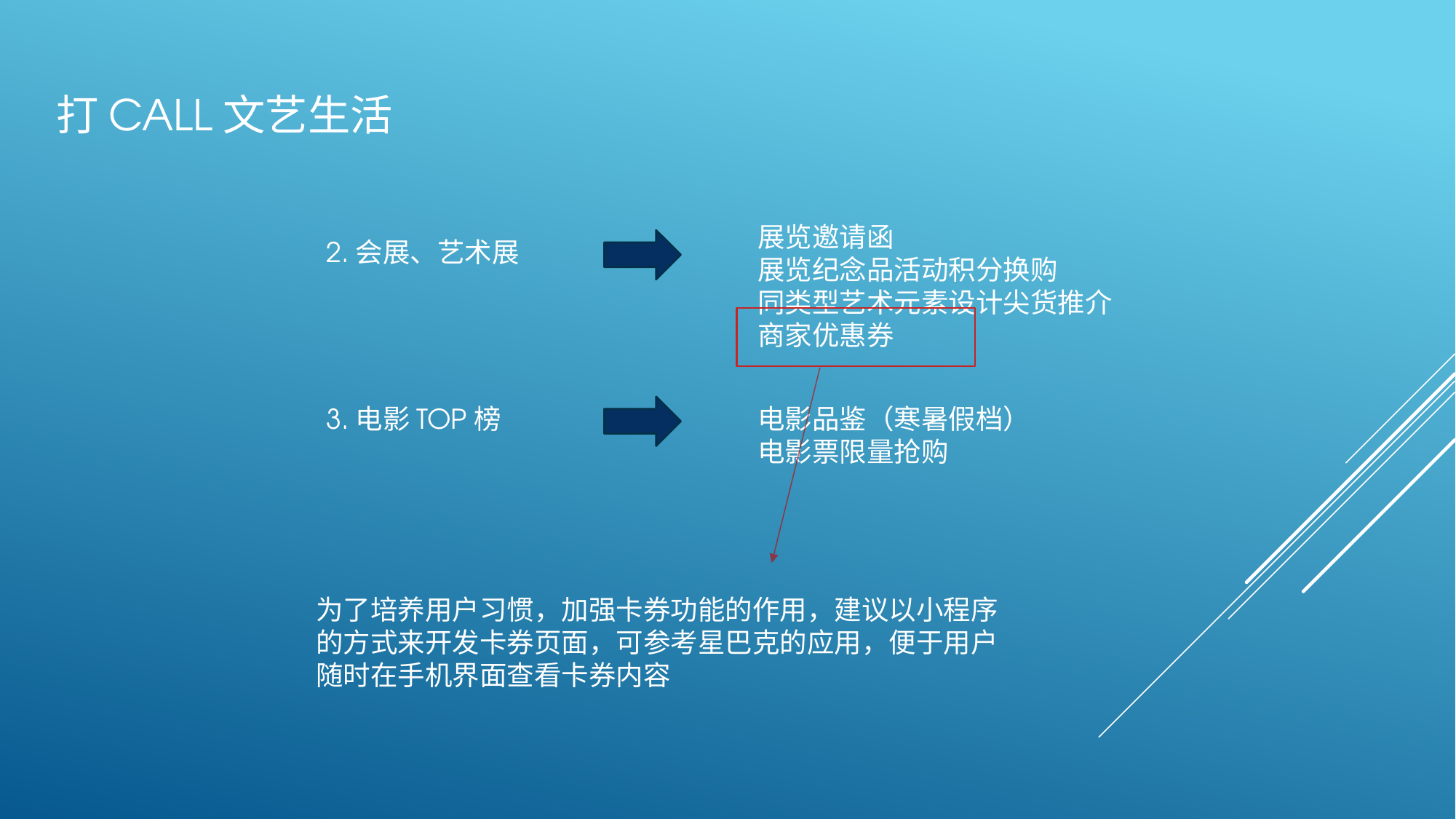

打CALL文艺生活
展览邀请函
展览纪念品活动积分换购
同类型艺术元素设计尖货推介
商家优惠券
2.会展、艺术展

3.电影TOP榜

电影品鉴（寒暑假档）
电影票限量抢购
为了培养用户习惯，加强卡券功能的作用，建议以小程序的方式来开发卡券页面，可参考星巴克的应用，便于用户随时在手机界面查看卡券内容